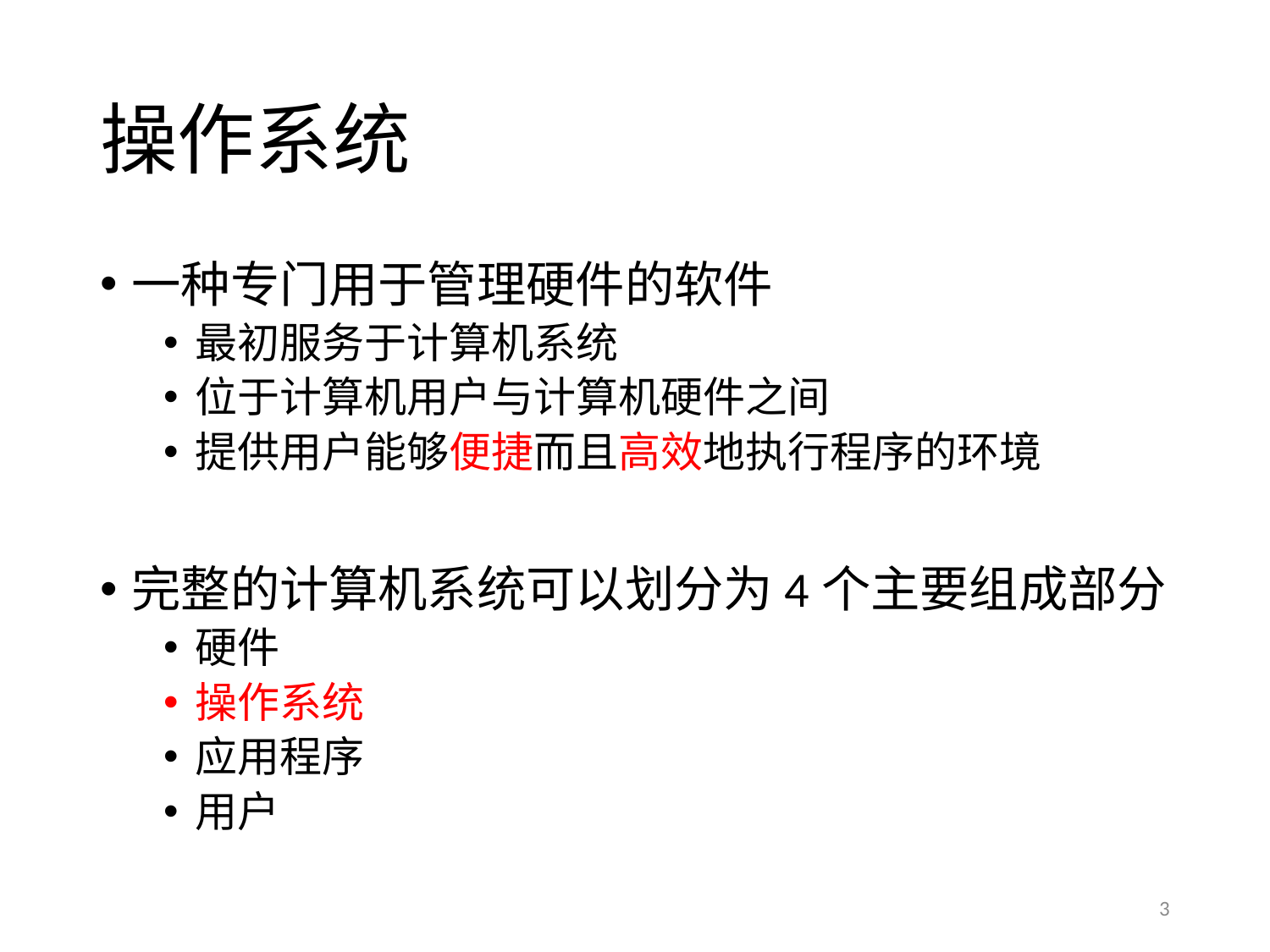

# 操作系统
一种专门用于管理硬件的软件
最初服务于计算机系统
位于计算机用户与计算机硬件之间
提供用户能够便捷而且高效地执行程序的环境

完整的计算机系统可以划分为4个主要组成部分
硬件
操作系统
应用程序
用户
3